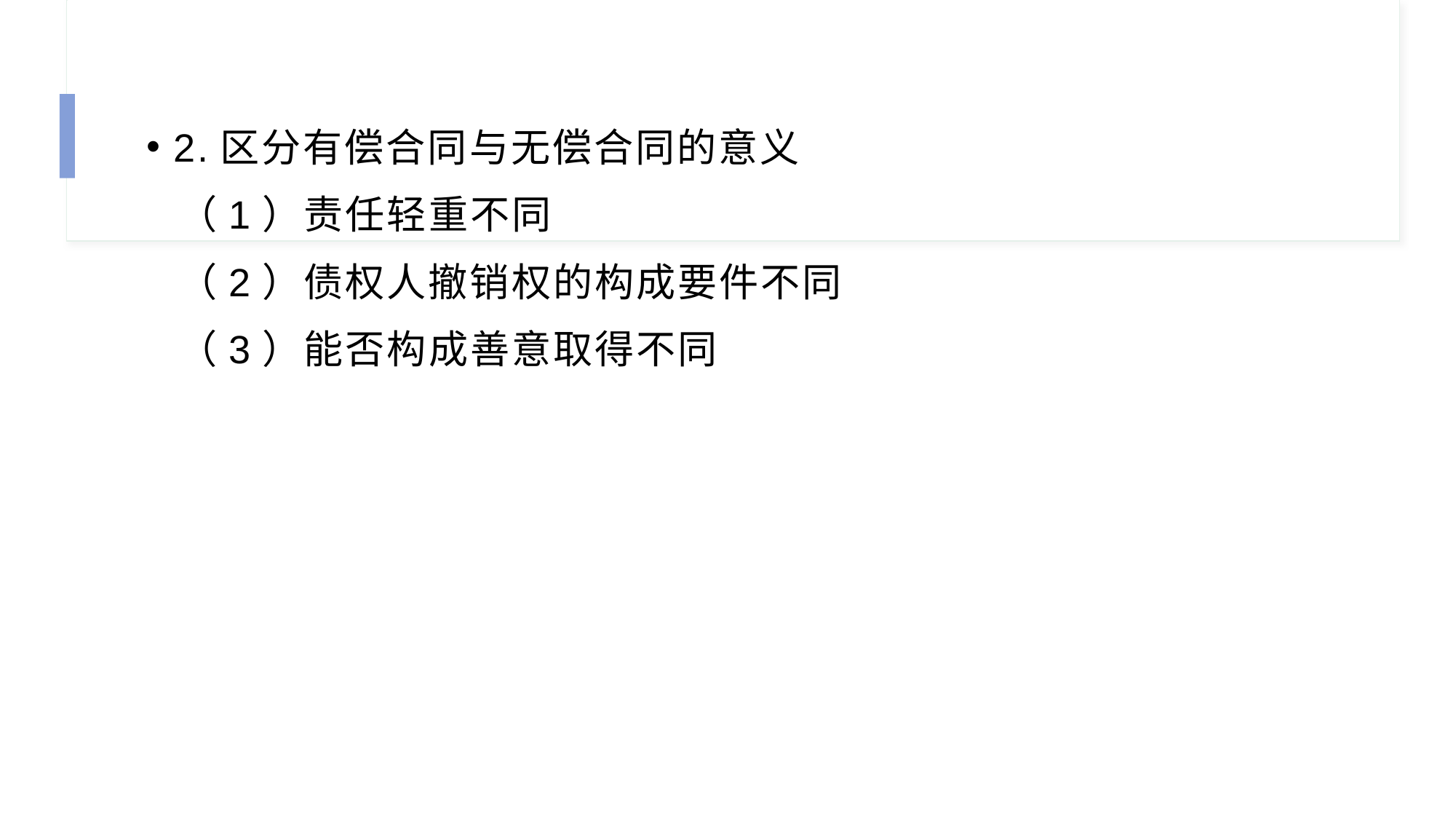

2.区分有偿合同与无偿合同的意义
  （1）责任轻重不同
  （2）债权人撤销权的构成要件不同
  （3）能否构成善意取得不同